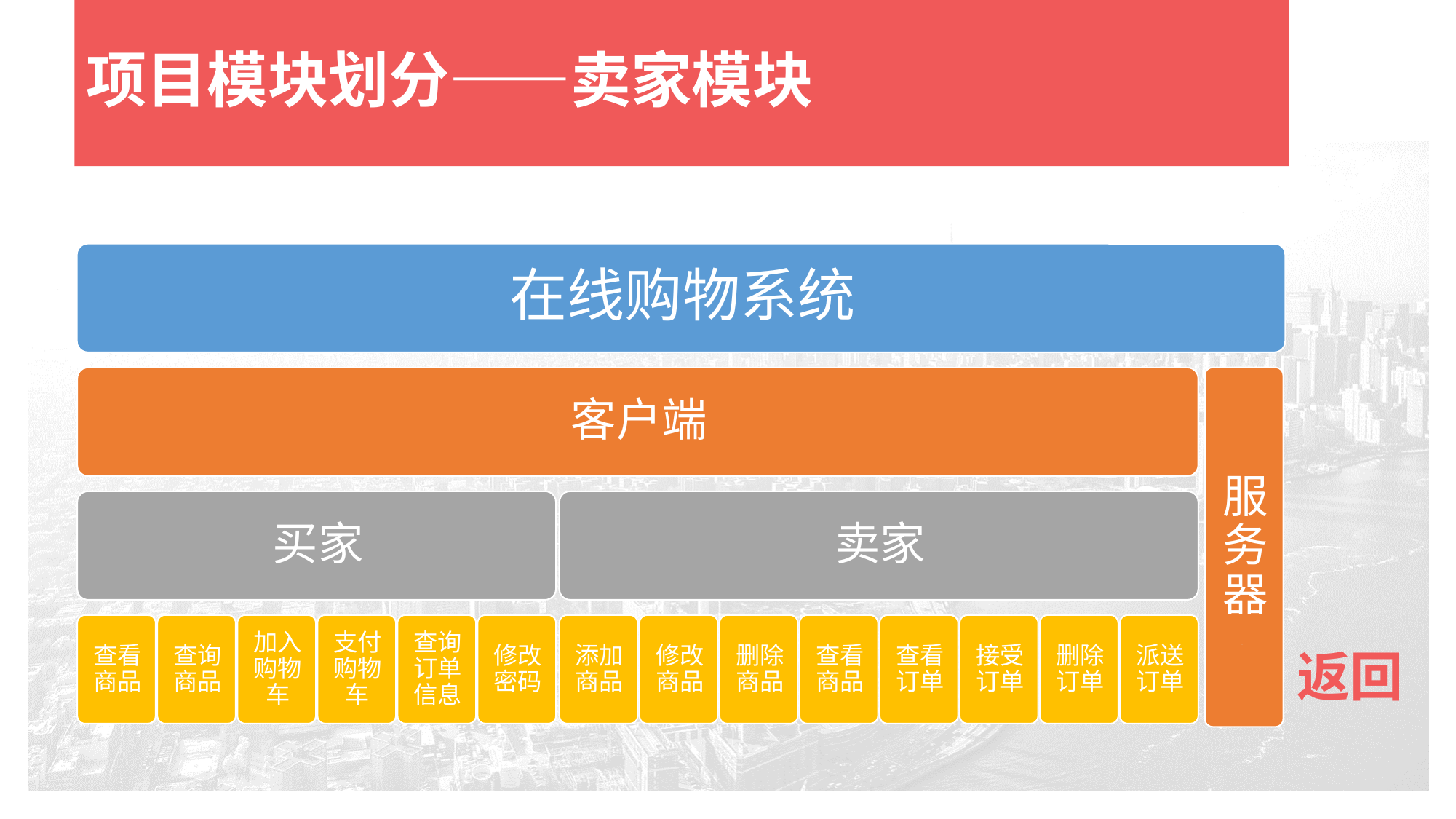

项目模块划分——卖家模块
在线购物系统
客户端
买家
查看商品
查询商品
加入购物车
支付购物车
查询订单信息
修改密码
卖家
添加商品
修改商品
删除商品
查看商品
查看订单
接受订单
删除订单
派送订单
服务器
返回